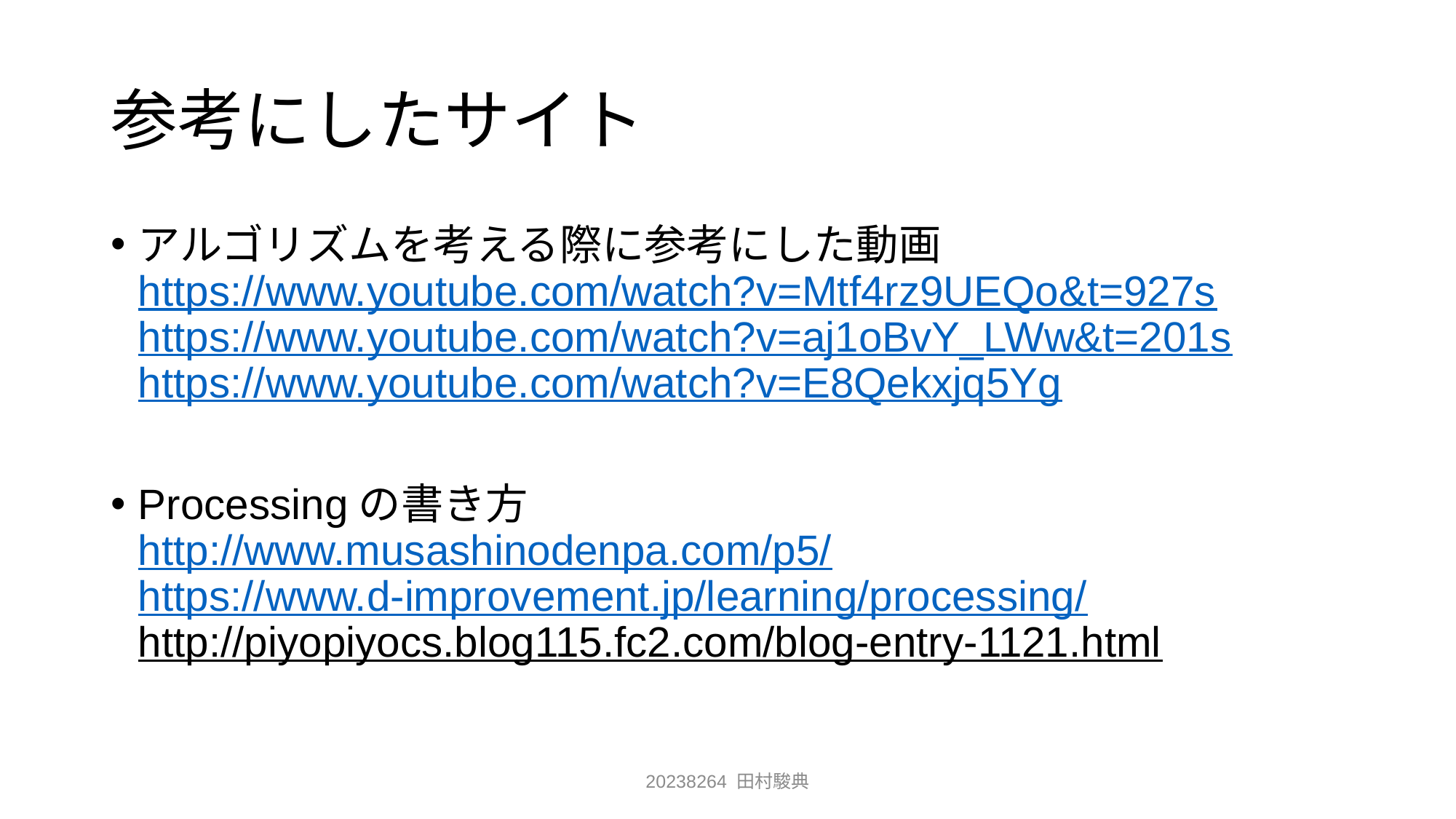

# 参考にしたサイト
アルゴリズムを考える際に参考にした動画
https://www.youtube.com/watch?v=Mtf4rz9UEQo&t=927s
https://www.youtube.com/watch?v=aj1oBvY_LWw&t=201s
https://www.youtube.com/watch?v=E8Qekxjq5Yg

Processingの書き方
http://www.musashinodenpa.com/p5/
https://www.d-improvement.jp/learning/processing/
http://piyopiyocs.blog115.fc2.com/blog-entry-1121.html
20238264 田村駿典